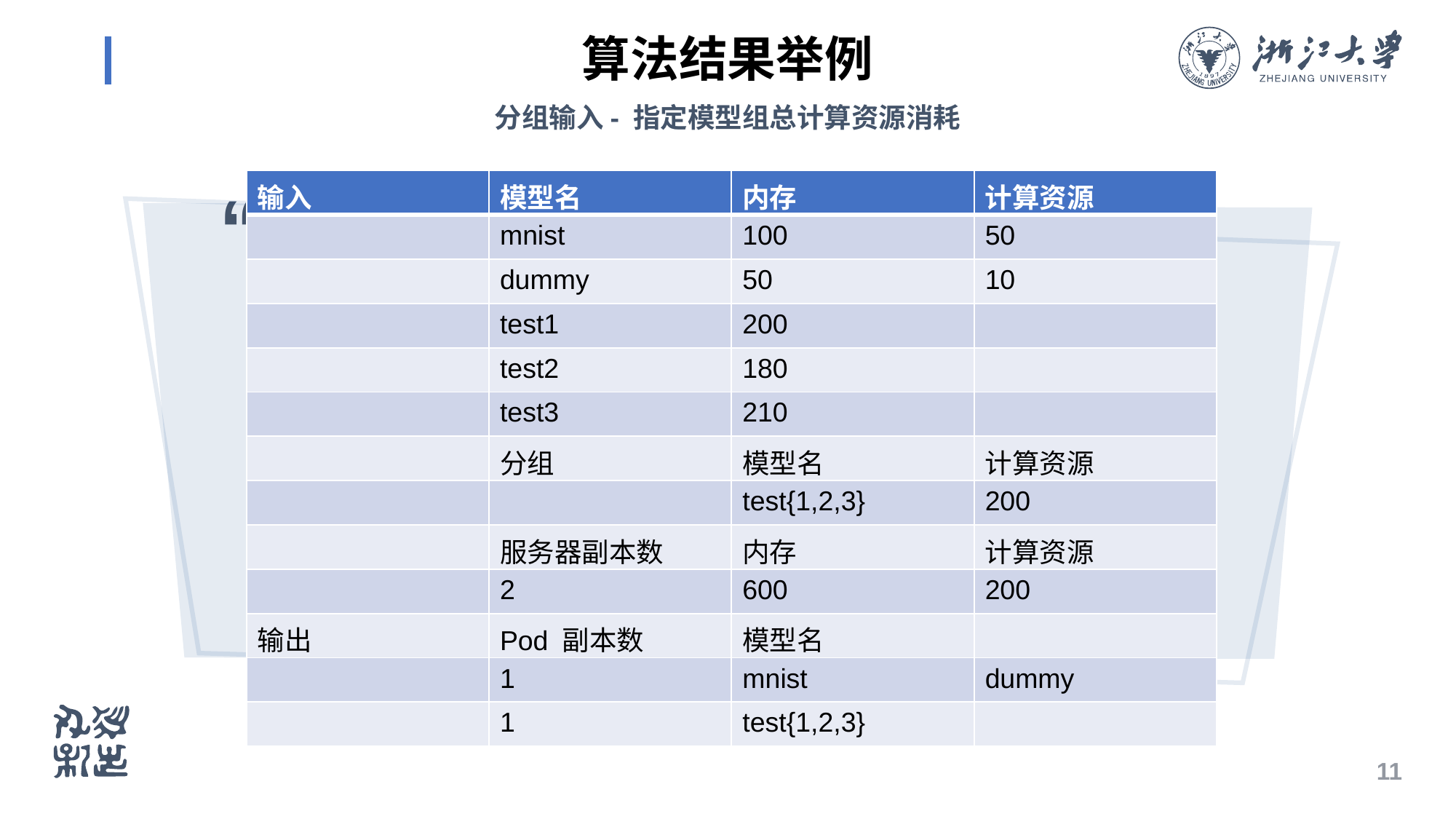

# 算法结果举例
分组输入- 指定模型组总计算资源消耗

“
| 输入 | 模型名 | 内存 | 计算资源 |
| --- | --- | --- | --- |
|  | mnist | 100 | 50 |
|  | dummy | 50 | 10 |
|  | test1 | 200 |  |
|  | test2 | 180 |  |
|  | test3 | 210 |  |
|  | 分组 | 模型名 | 计算资源 |
|  |  | test{1,2,3} | 200 |
|  | 服务器副本数 | 内存 | 计算资源 |
|  | 2 | 600 | 200 |
| 输出 | Pod 副本数 | 模型名 |  |
|  | 1 | mnist | dummy |
|  | 1 | test{1,2,3} |  |

11